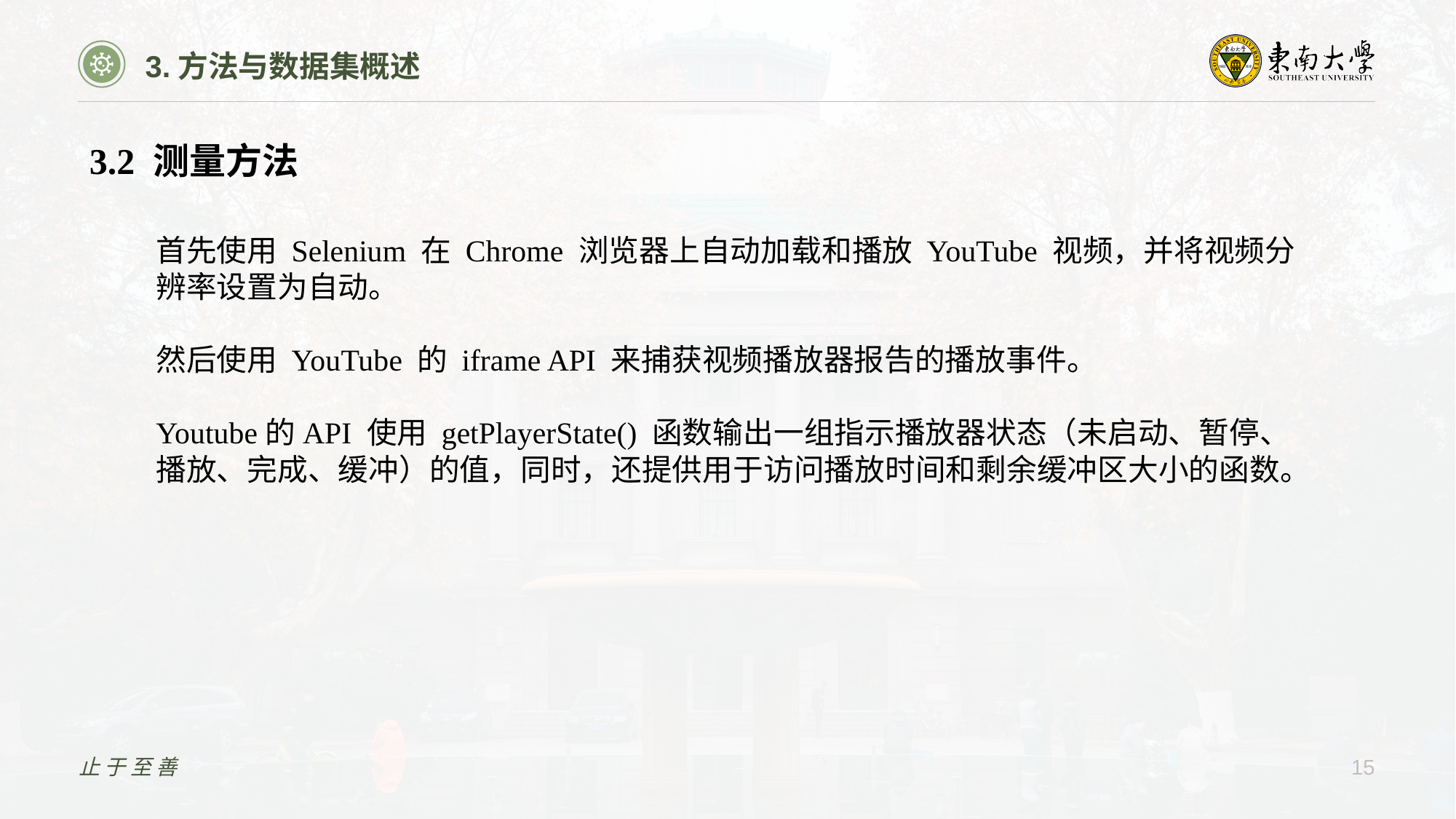

3.方法与数据集概述
3.2 测量方法
首先使用 Selenium 在 Chrome 浏览器上自动加载和播放 YouTube 视频，并将视频分辨率设置为自动。

然后使用 YouTube 的 iframe API 来捕获视频播放器报告的播放事件。

Youtube的API 使用 getPlayerState() 函数输出一组指示播放器状态（未启动、暂停、播放、完成、缓冲）的值，同时，还提供用于访问播放时间和剩余缓冲区大小的函数。

止于至善
15